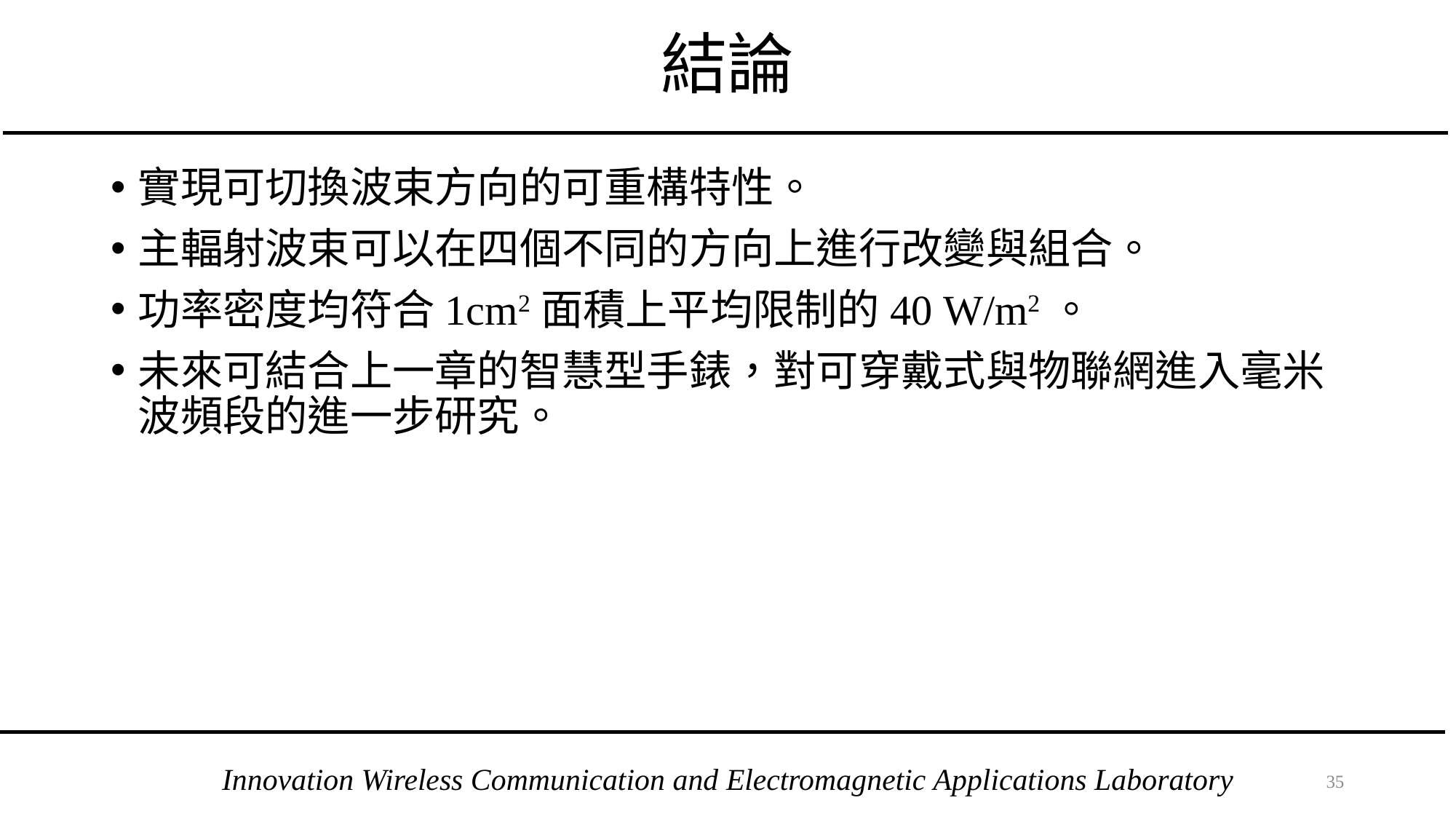

# 結論
實現可切換波束方向的可重構特性。
主輻射波束可以在四個不同的方向上進行改變與組合。
功率密度均符合1cm2面積上平均限制的40 W/m2。
未來可結合上一章的智慧型手錶，對可穿戴式與物聯網進入毫米波頻段的進一步研究。

35